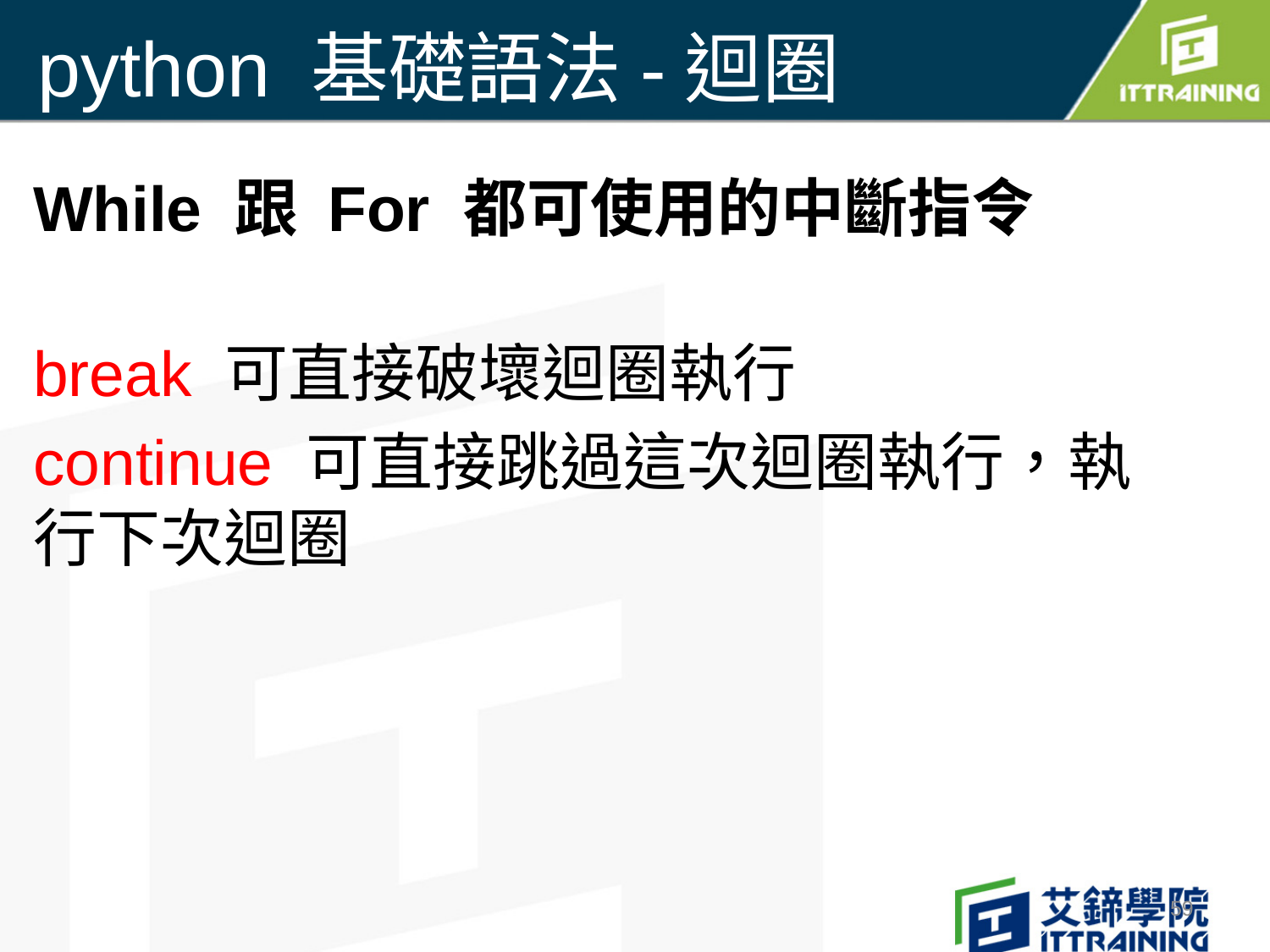

# python 基礎語法-迴圈
While 跟 For 都可使用的中斷指令
break 可直接破壞迴圈執行
continue 可直接跳過這次迴圈執行，執行下次迴圈

59